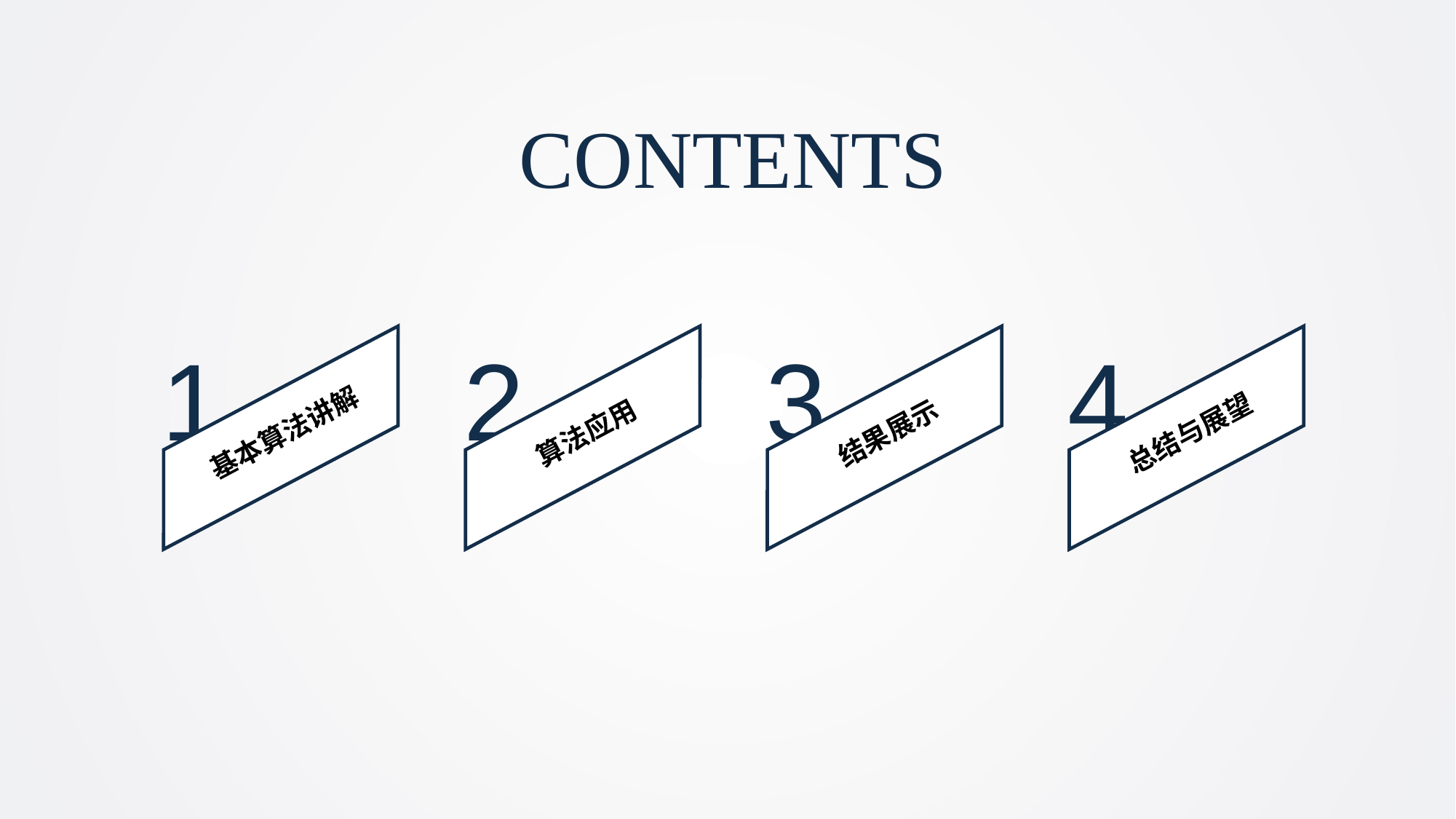

CONTENTS
1

基本算法讲解
2

算法应用
3

结果展示
4

总结与展望